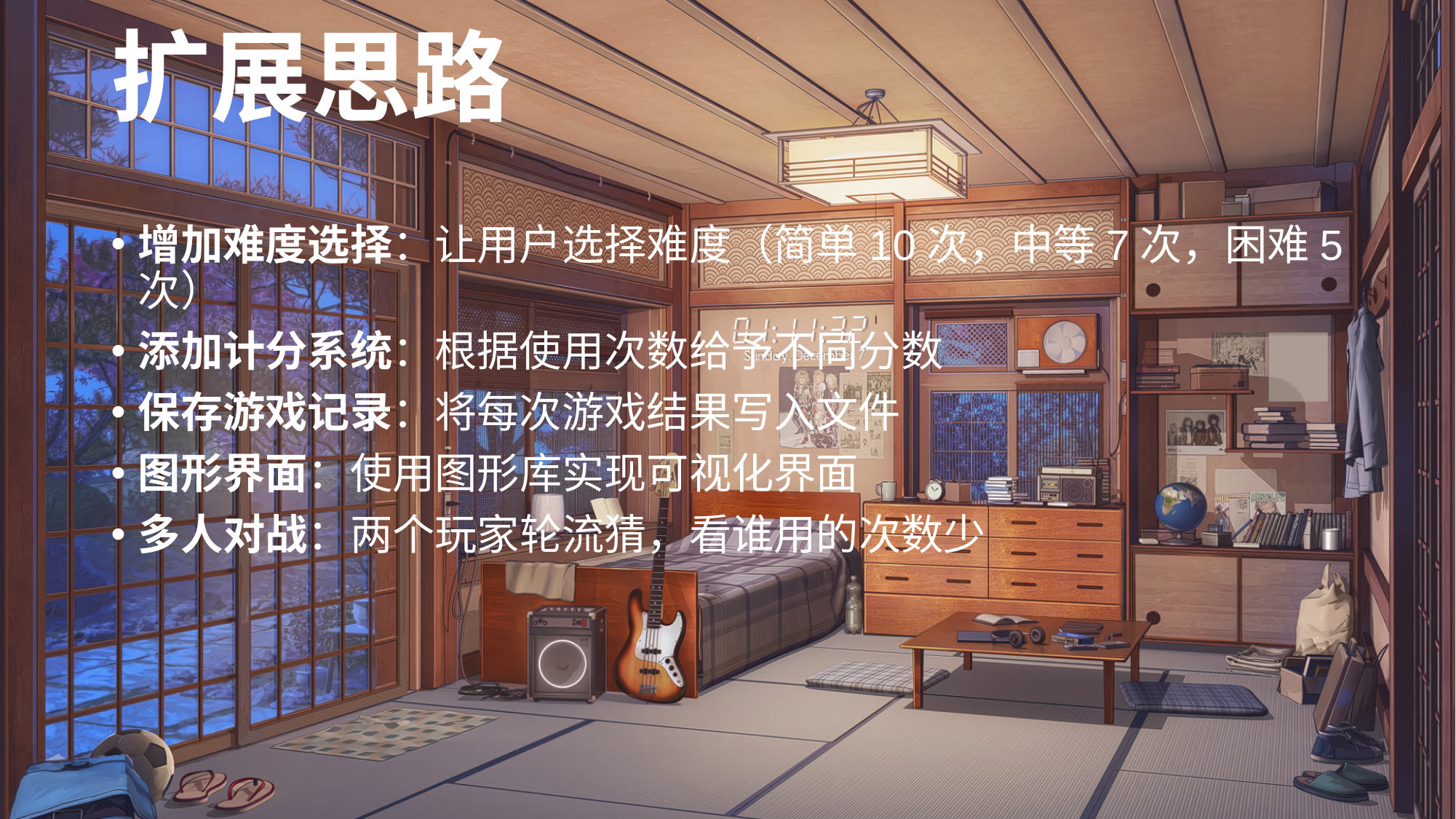

# 扩展思路
增加难度选择：让用户选择难度（简单10次，中等7次，困难5次）
添加计分系统：根据使用次数给予不同分数
保存游戏记录：将每次游戏结果写入文件
图形界面：使用图形库实现可视化界面
多人对战：两个玩家轮流猜，看谁用的次数少